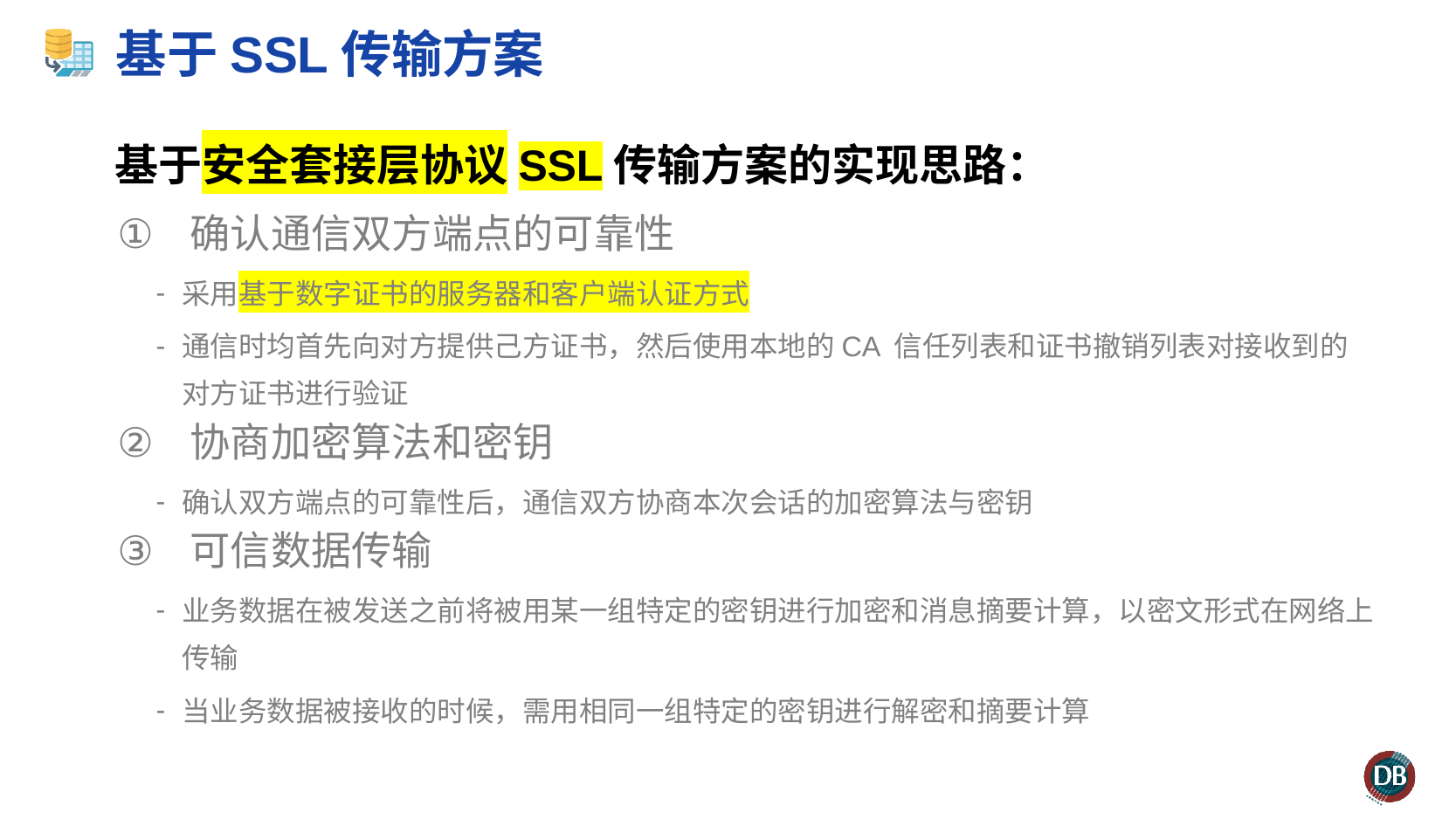

# 基于SSL传输方案
基于安全套接层协议SSL传输方案的实现思路：
确认通信双方端点的可靠性
采用基于数字证书的服务器和客户端认证方式
通信时均首先向对方提供己方证书，然后使用本地的CA 信任列表和证书撤销列表对接收到的对方证书进行验证
协商加密算法和密钥
确认双方端点的可靠性后，通信双方协商本次会话的加密算法与密钥
可信数据传输
业务数据在被发送之前将被用某一组特定的密钥进行加密和消息摘要计算，以密文形式在网络上传输
当业务数据被接收的时候，需用相同一组特定的密钥进行解密和摘要计算